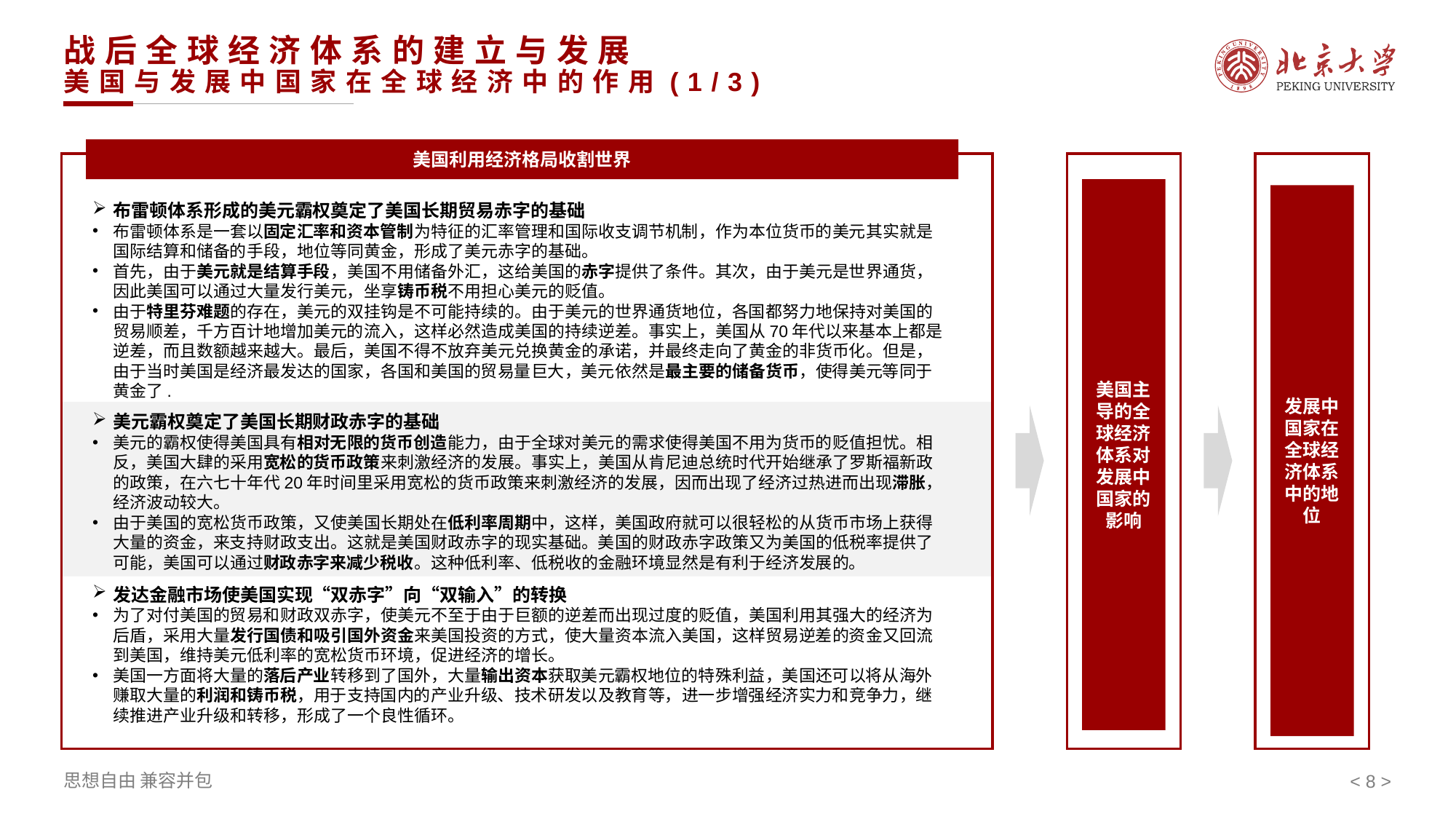

# 战后全球经济体系的建立与发展 美国与发展中国家在全球经济中的作用(1/3)
美国利用经济格局收割世界

美国主导的全球经济体系对发展中国家的影响
发展中国家在全球经济体系中的地位
布雷顿体系形成的美元霸权奠定了美国长期贸易赤字的基础
布雷顿体系是一套以固定汇率和资本管制为特征的汇率管理和国际收支调节机制，作为本位货币的美元其实就是国际结算和储备的手段，地位等同黄金，形成了美元赤字的基础。
首先，由于美元就是结算手段，美国不用储备外汇，这给美国的赤字提供了条件。其次，由于美元是世界通货，因此美国可以通过大量发行美元，坐享铸币税不用担心美元的贬值。
由于特里芬难题的存在，美元的双挂钩是不可能持续的。由于美元的世界通货地位，各国都努力地保持对美国的贸易顺差，千方百计地增加美元的流入，这样必然造成美国的持续逆差。事实上，美国从70年代以来基本上都是逆差，而且数额越来越大。最后，美国不得不放弃美元兑换黄金的承诺，并最终走向了黄金的非货币化。但是，由于当时美国是经济最发达的国家，各国和美国的贸易量巨大，美元依然是最主要的储备货币，使得美元等同于黄金了.

美元霸权奠定了美国长期财政赤字的基础
美元的霸权使得美国具有相对无限的货币创造能力，由于全球对美元的需求使得美国不用为货币的贬值担忧。相反，美国大肆的采用宽松的货币政策来刺激经济的发展。事实上，美国从肯尼迪总统时代开始继承了罗斯福新政的政策，在六七十年代20年时间里采用宽松的货币政策来刺激经济的发展，因而出现了经济过热进而出现滞胀，经济波动较大。
由于美国的宽松货币政策，又使美国长期处在低利率周期中，这样，美国政府就可以很轻松的从货币市场上获得大量的资金，来支持财政支出。这就是美国财政赤字的现实基础。美国的财政赤字政策又为美国的低税率提供了可能，美国可以通过财政赤字来减少税收。这种低利率、低税收的金融环境显然是有利于经济发展的。

发达金融市场使美国实现“双赤字”向“双输入”的转换
为了对付美国的贸易和财政双赤字，使美元不至于由于巨额的逆差而出现过度的贬值，美国利用其强大的经济为后盾，采用大量发行国债和吸引国外资金来美国投资的方式，使大量资本流入美国，这样贸易逆差的资金又回流到美国，维持美元低利率的宽松货币环境，促进经济的增长。
美国一方面将大量的落后产业转移到了国外，大量输出资本获取美元霸权地位的特殊利益，美国还可以将从海外赚取大量的利润和铸币税，用于支持国内的产业升级、技术研发以及教育等，进一步增强经济实力和竞争力，继续推进产业升级和转移，形成了一个良性循环。
< 8 >